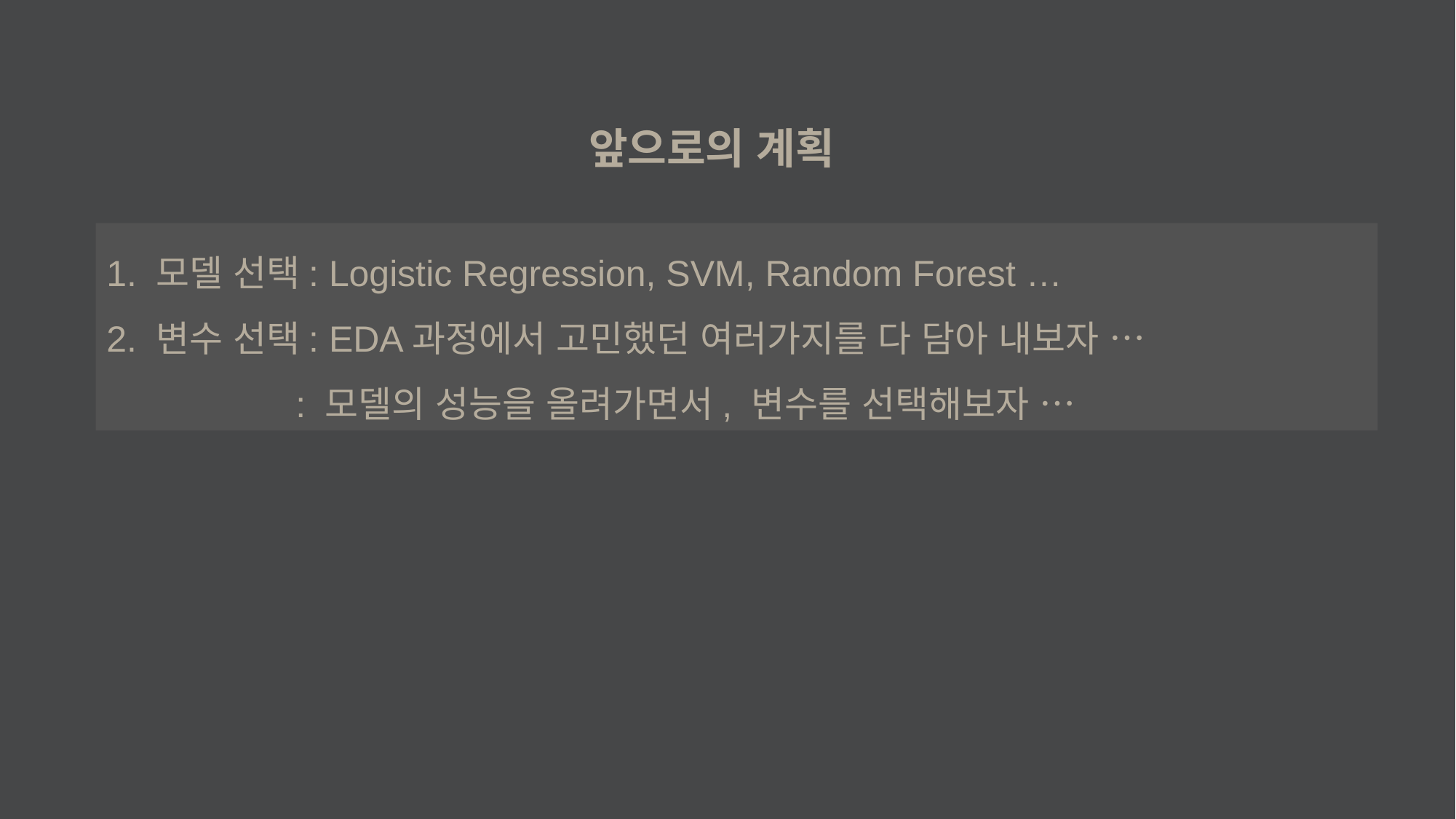

앞으로의 계획
# 1. 모델 선택: Logistic Regression, SVM, Random Forest … 2. 변수 선택: EDA과정에서 고민했던 여러가지를 다 담아 내보자 … : 모델의 성능을 올려가면서, 변수를 선택해보자 …